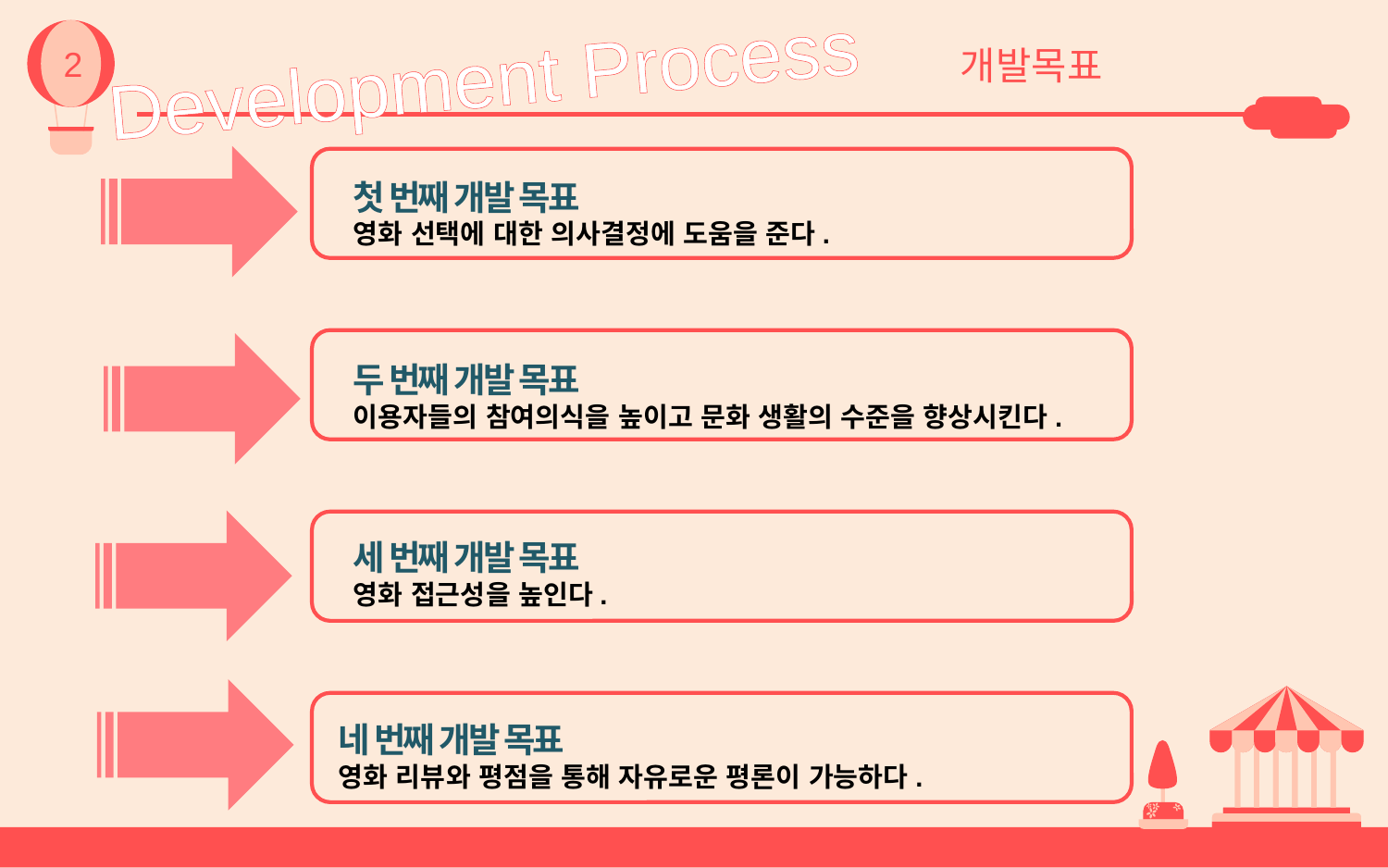

2

Development Process
개발목표

첫 번째 개발 목표
영화 선택에 대한 의사결정에 도움을 준다.

두 번째 개발 목표
이용자들의 참여의식을 높이고 문화 생활의 수준을 향상시킨다.

세 번째 개발 목표
영화 접근성을 높인다.

네 번째 개발 목표
영화 리뷰와 평점을 통해 자유로운 평론이 가능하다.